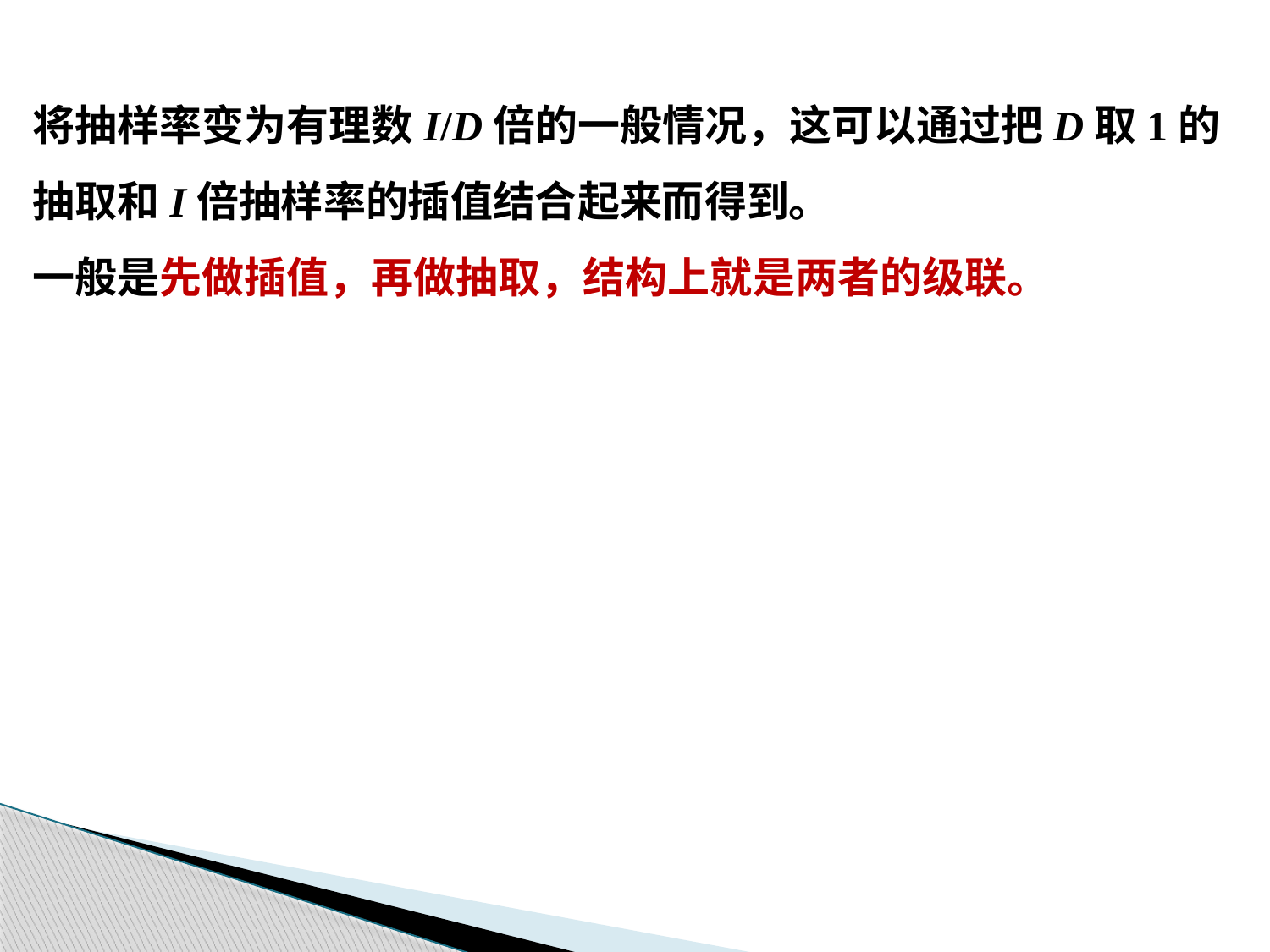

将抽样率变为有理数I/D倍的一般情况，这可以通过把D取1的
抽取和I倍抽样率的插值结合起来而得到。
一般是先做插值，再做抽取，结构上就是两者的级联。